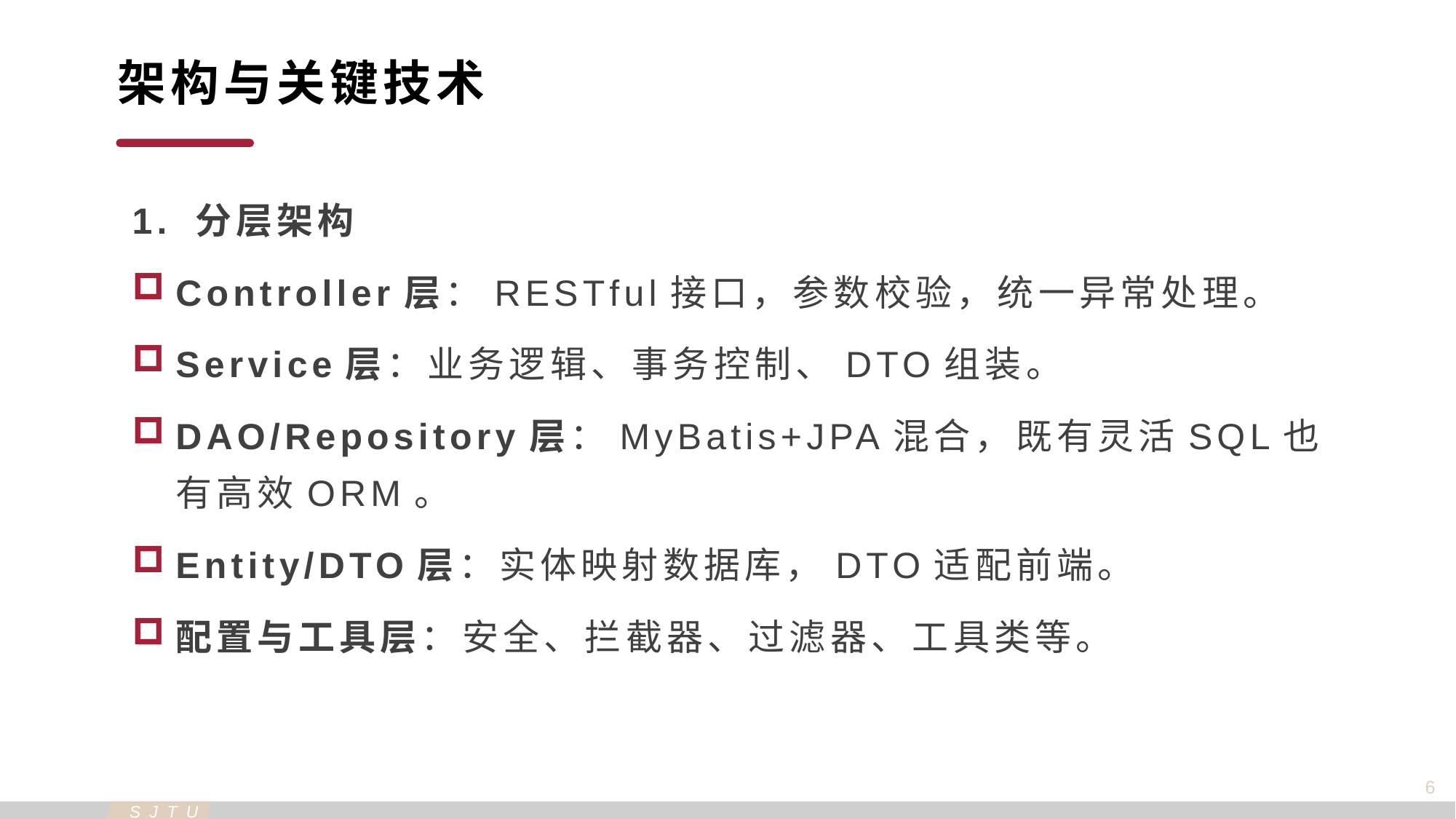

架构与关键技术
1. 分层架构
Controller层：RESTful接口，参数校验，统一异常处理。
Service层：业务逻辑、事务控制、DTO组装。
DAO/Repository层：MyBatis+JPA混合，既有灵活SQL也有高效ORM。
Entity/DTO层：实体映射数据库，DTO适配前端。
配置与工具层：安全、拦截器、过滤器、工具类等。

6